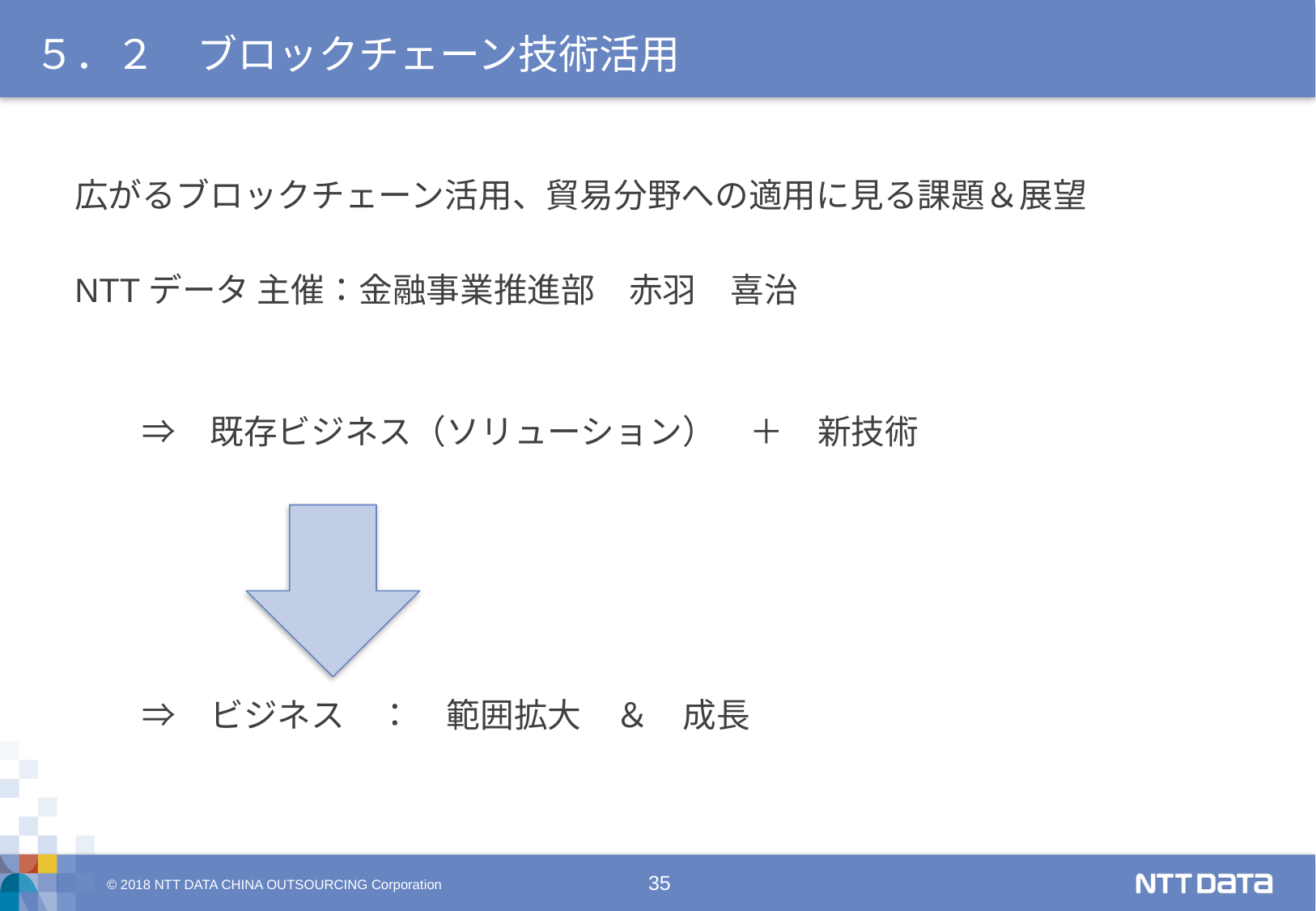

# ５．２　ブロックチェーン技術活用

広がるブロックチェーン活用、貿易分野への適用に見る課題＆展望

NTTデータ 主催：金融事業推進部　赤羽　喜治

　　⇒　既存ビジネス（ソリューション）　＋　新技術

　　⇒　ビジネス　：　範囲拡大　＆　成長